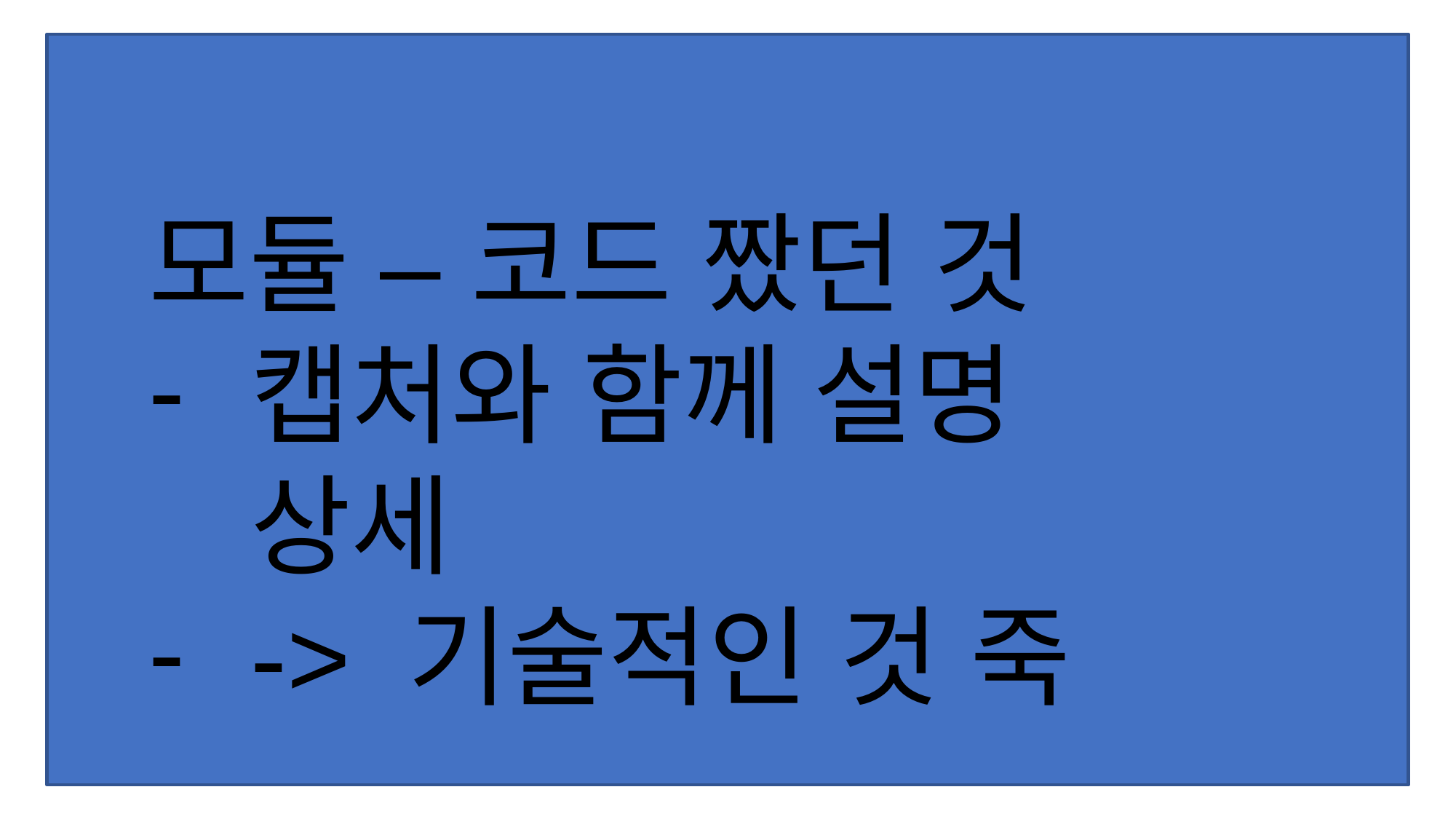

모듈 – 코드 짰던 것
캡처와 함께 설명 상세
-> 기술적인 것 죽